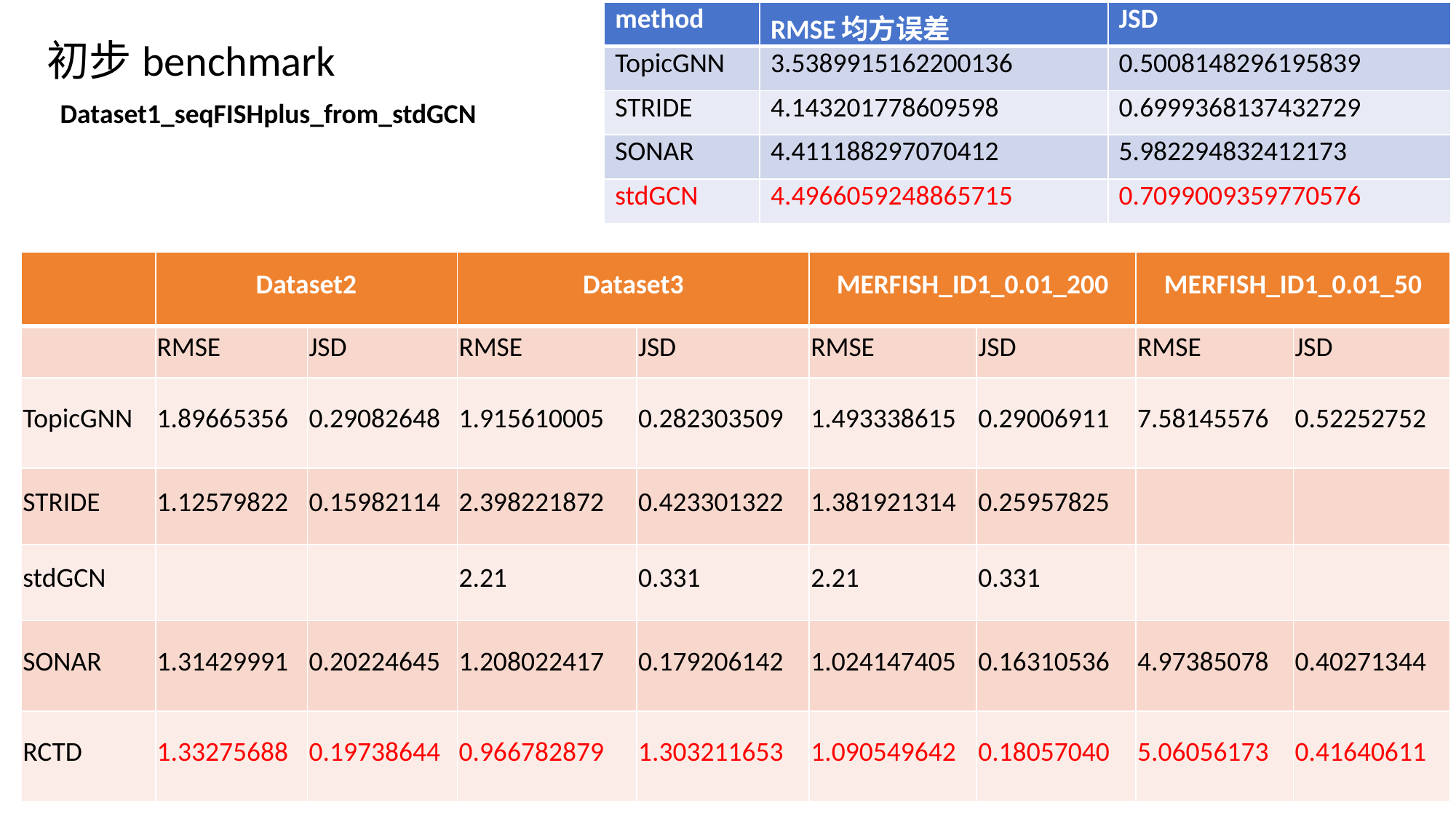

| method | RMSE均方误差 | JSD |
| --- | --- | --- |
| TopicGNN | 3.5389915162200136 | 0.5008148296195839 |
| STRIDE | 4.143201778609598 | 0.6999368137432729 |
| SONAR | 4.411188297070412 | 5.982294832412173 |
| stdGCN | 4.4966059248865715 | 0.7099009359770576 |
初步benchmark
Dataset1_seqFISHplus_from_stdGCN
|  | Dataset2 |  | Dataset3 |  | MERFISH\_ID1\_0.01\_200 |  | MERFISH\_ID1\_0.01\_50 |  |
| --- | --- | --- | --- | --- | --- | --- | --- | --- |
|  | RMSE | JSD | RMSE | JSD | RMSE | JSD | RMSE | JSD |
| TopicGNN | 1.89665356 | 0.29082648 | 1.915610005 | 0.282303509 | 1.493338615 | 0.29006911 | 7.58145576 | 0.52252752 |
| STRIDE | 1.12579822 | 0.15982114 | 2.398221872 | 0.423301322 | 1.381921314 | 0.25957825 |  |  |
| stdGCN |  |  | 2.21 | 0.331 | 2.21 | 0.331 |  |  |
| SONAR | 1.31429991 | 0.20224645 | 1.208022417 | 0.179206142 | 1.024147405 | 0.16310536 | 4.97385078 | 0.40271344 |
| RCTD | 1.33275688 | 0.19738644 | 0.966782879 | 1.303211653 | 1.090549642 | 0.18057040 | 5.06056173 | 0.41640611 |